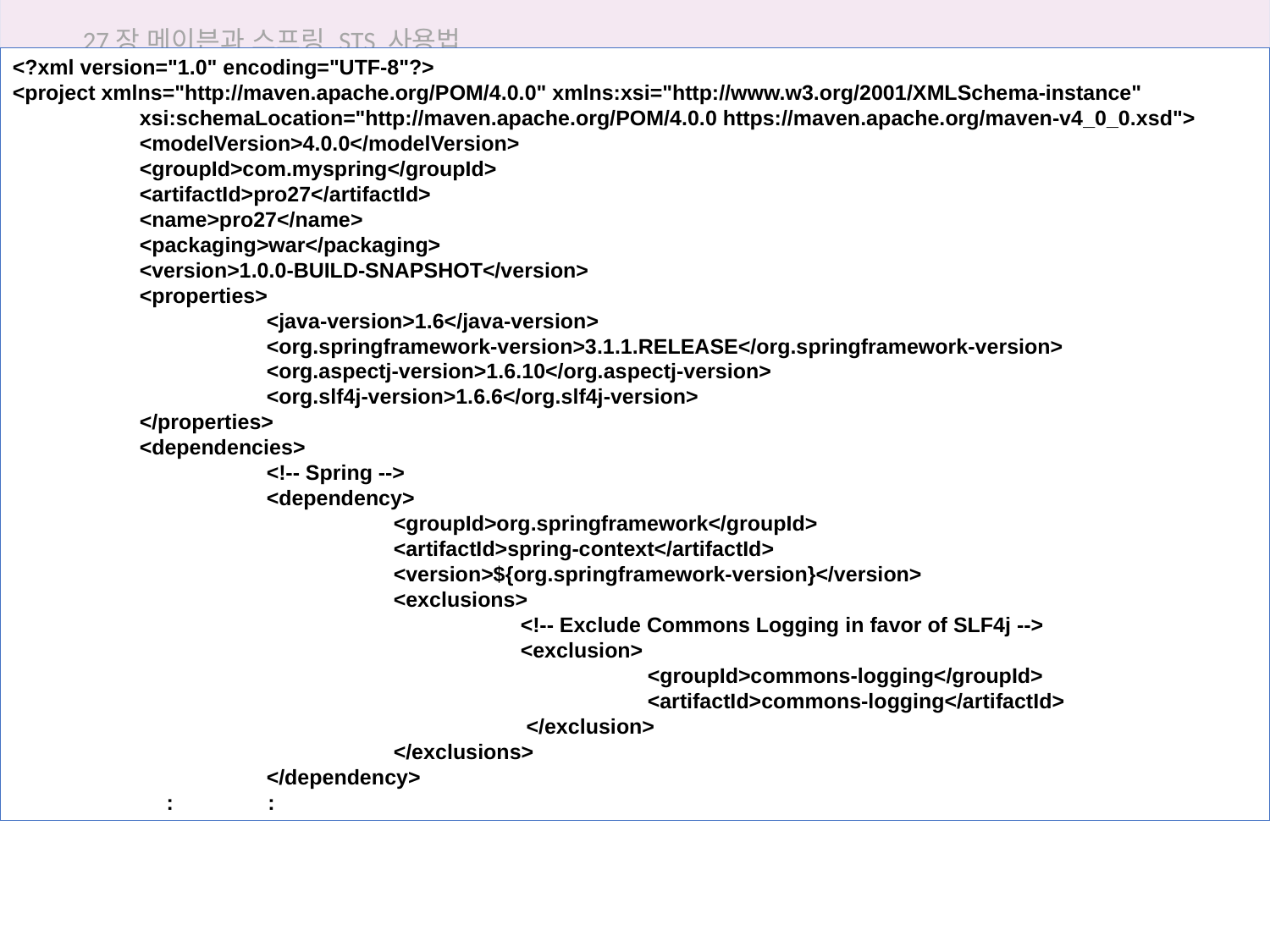

27장 메이븐과 스프링 STS 사용법
<?xml version="1.0" encoding="UTF-8"?>
<project xmlns="http://maven.apache.org/POM/4.0.0" xmlns:xsi="http://www.w3.org/2001/XMLSchema-instance"
	xsi:schemaLocation="http://maven.apache.org/POM/4.0.0 https://maven.apache.org/maven-v4_0_0.xsd">
	<modelVersion>4.0.0</modelVersion>
	<groupId>com.myspring</groupId>
	<artifactId>pro27</artifactId>
	<name>pro27</name>
	<packaging>war</packaging>
	<version>1.0.0-BUILD-SNAPSHOT</version>
	<properties>
		<java-version>1.6</java-version>
		<org.springframework-version>3.1.1.RELEASE</org.springframework-version>
		<org.aspectj-version>1.6.10</org.aspectj-version>
		<org.slf4j-version>1.6.6</org.slf4j-version>
	</properties>
	<dependencies>
		<!-- Spring -->
		<dependency>
			<groupId>org.springframework</groupId>
			<artifactId>spring-context</artifactId>
			<version>${org.springframework-version}</version>
			<exclusions>
				<!-- Exclude Commons Logging in favor of SLF4j -->
				<exclusion>
					<groupId>commons-logging</groupId>
					<artifactId>commons-logging</artifactId>
				 </exclusion>
			</exclusions>
		</dependency>
                          :                :
27.4 메이븐 프로젝트의 구조와 구성 요소